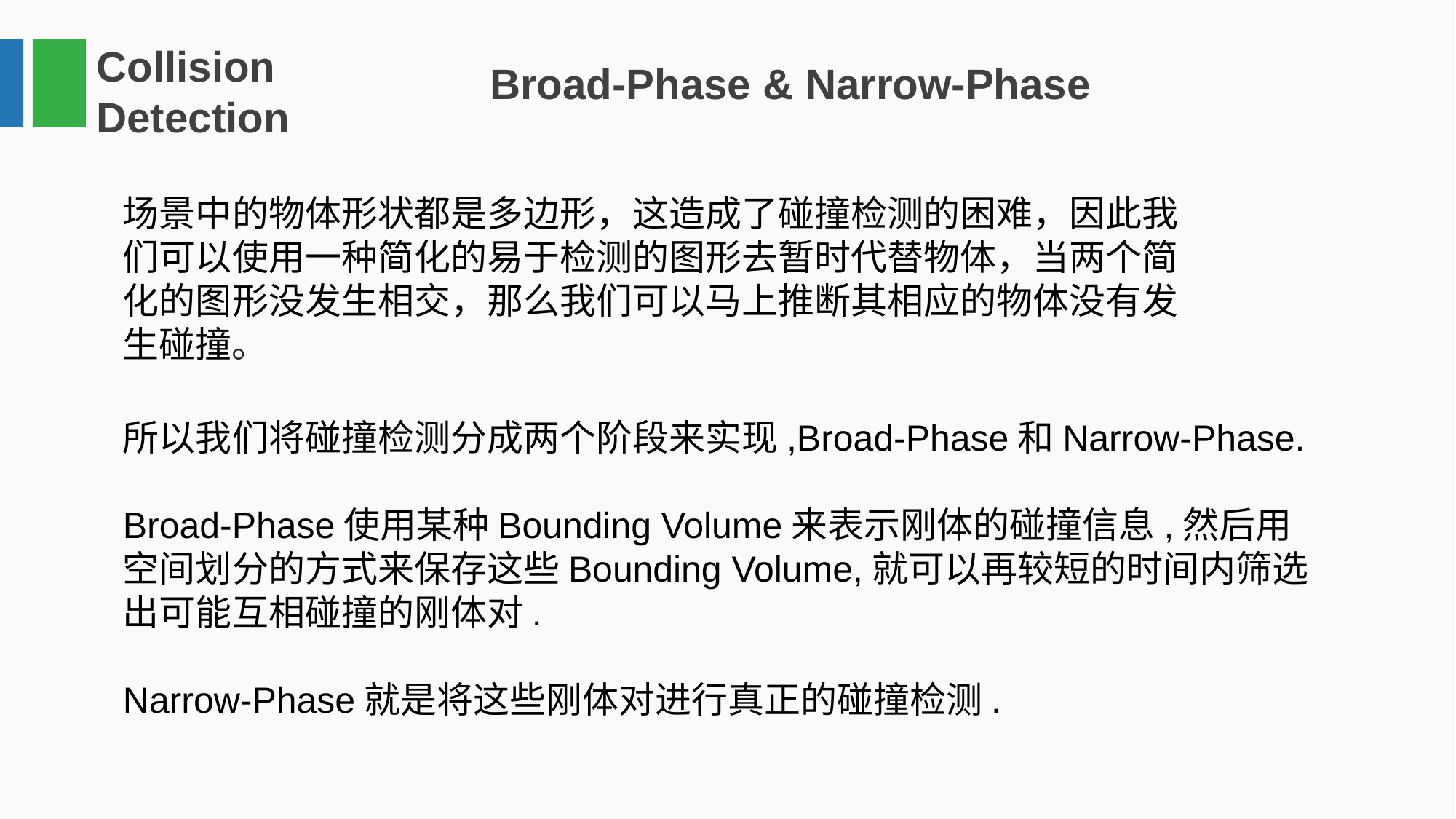

Collision Detection

Broad-Phase & Narrow-Phase
场景中的物体形状都是多边形，这造成了碰撞检测的困难，因此我们可以使用一种简化的易于检测的图形去暂时代替物体，当两个简化的图形没发生相交，那么我们可以马上推断其相应的物体没有发生碰撞。
所以我们将碰撞检测分成两个阶段来实现,Broad-Phase和Narrow-Phase.

Broad-Phase使用某种Bounding Volume来表示刚体的碰撞信息,然后用空间划分的方式来保存这些Bounding Volume,就可以再较短的时间内筛选出可能互相碰撞的刚体对.

Narrow-Phase就是将这些刚体对进行真正的碰撞检测.